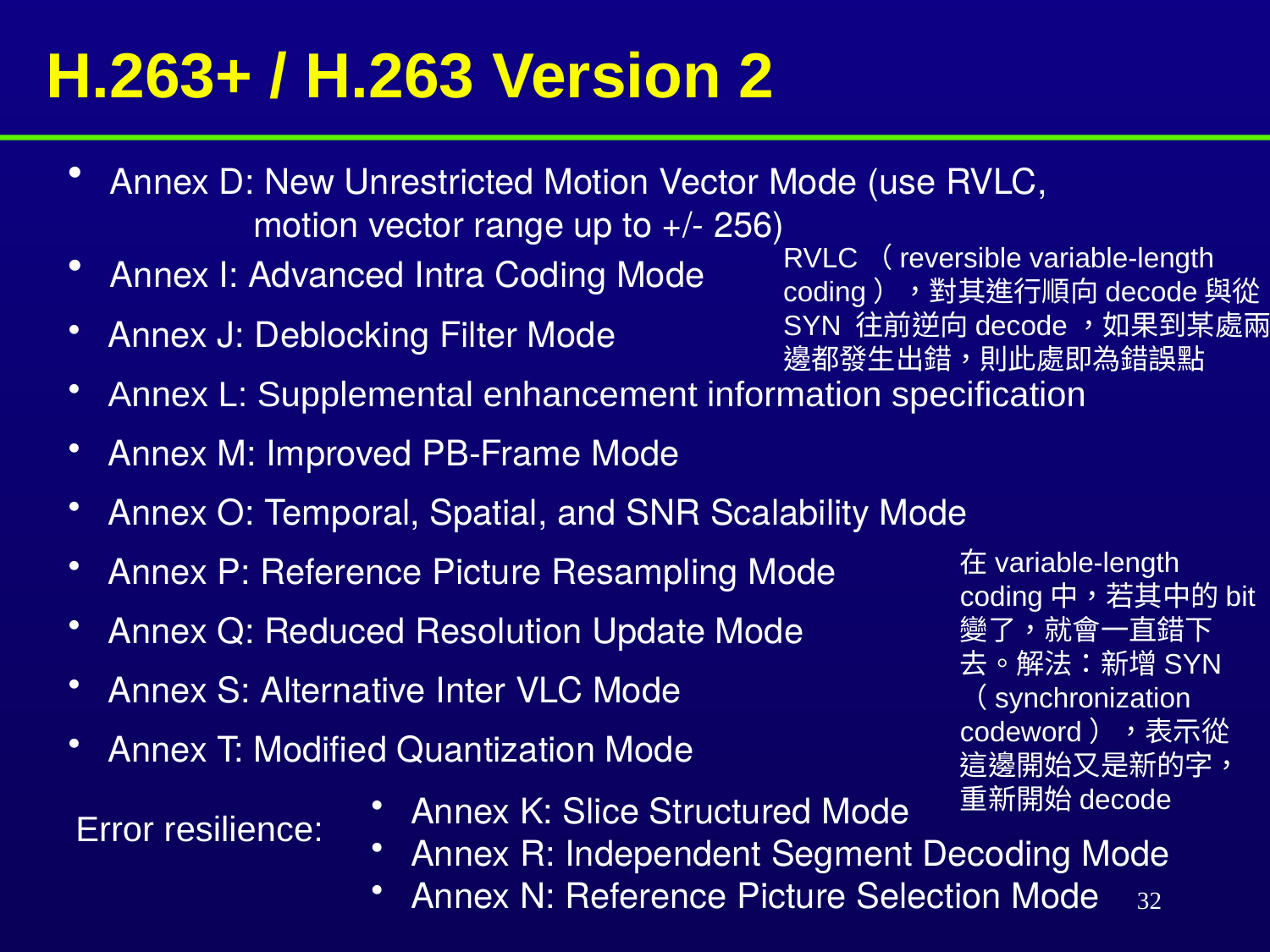

# H.263+ / H.263 Version 2
 Annex D: New Unrestricted Motion Vector Mode (use RVLC,
                   motion vector range up to +/- 256)
 Annex I: Advanced Intra Coding Mode

 Annex J: Deblocking Filter Mode

 Annex L: Supplemental enhancement information specification

 Annex M: Improved PB-Frame Mode

 Annex O: Temporal, Spatial, and SNR Scalability Mode

 Annex P: Reference Picture Resampling Mode

 Annex Q: Reduced Resolution Update Mode

 Annex S: Alternative Inter VLC Mode

 Annex T: Modified Quantization Mode
RVLC（reversible variable-length coding），對其進行順向decode與從SYN 往前逆向decode，如果到某處兩邊都發生出錯，則此處即為錯誤點
在variable-length coding中，若其中的bit變了，就會一直錯下去。解法：新增SYN（synchronization codeword），表示從這邊開始又是新的字，重新開始decode
 Annex K: Slice Structured Mode
 Annex R: Independent Segment Decoding Mode
 Annex N: Reference Picture Selection Mode
Error resilience:
32